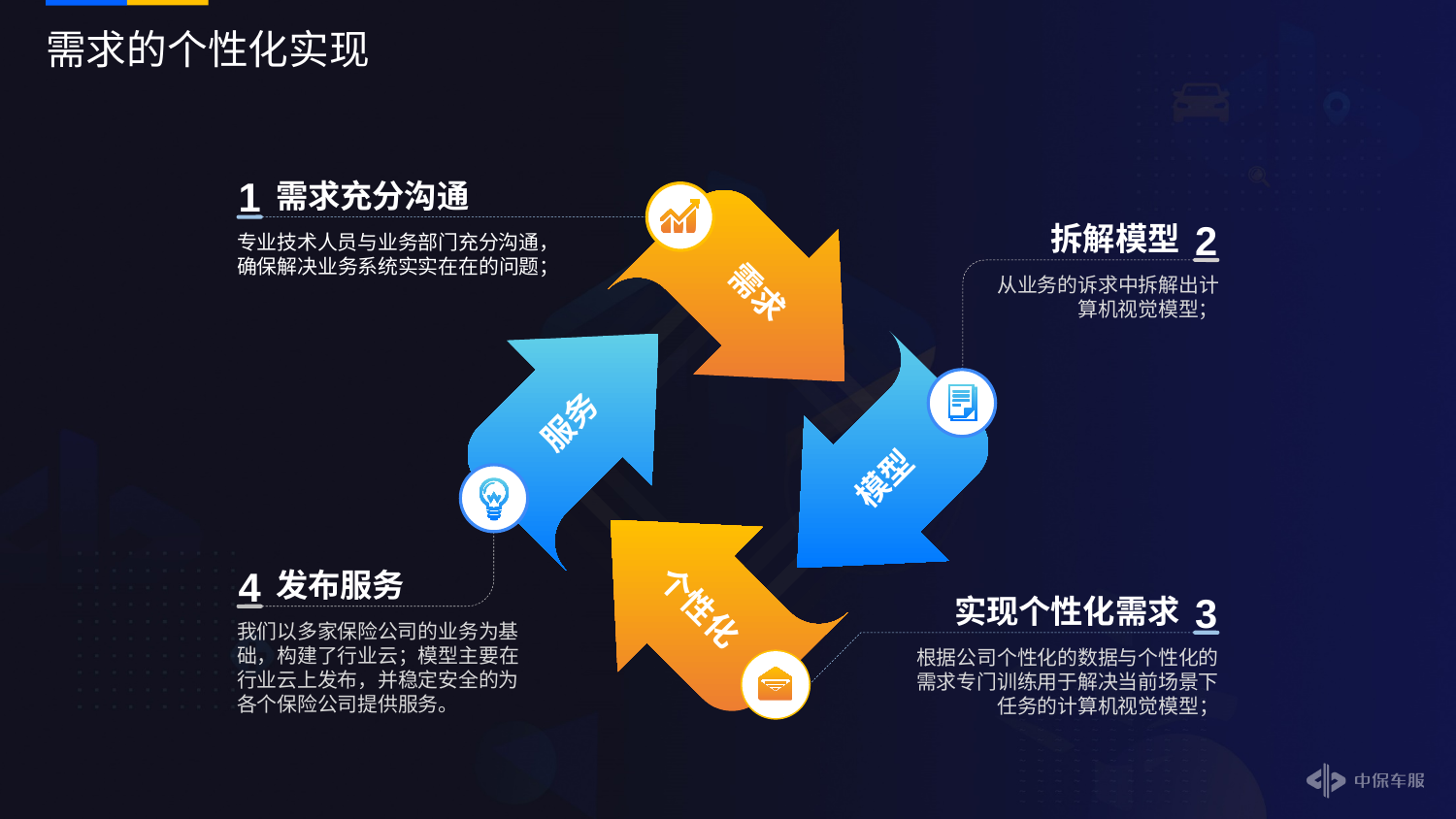

# 需求的个性化实现
1
需求充分沟通
专业技术人员与业务部门充分沟通，确保解决业务系统实实在在的问题；

2

拆解模型

从业务的诉求中拆解出计算机视觉模型；
需求

服务
模型

4
发布服务
3
个性化
实现个性化需求

我们以多家保险公司的业务为基础，构建了行业云；模型主要在行业云上发布，并稳定安全的为各个保险公司提供服务。

根据公司个性化的数据与个性化的需求专门训练用于解决当前场景下任务的计算机视觉模型；